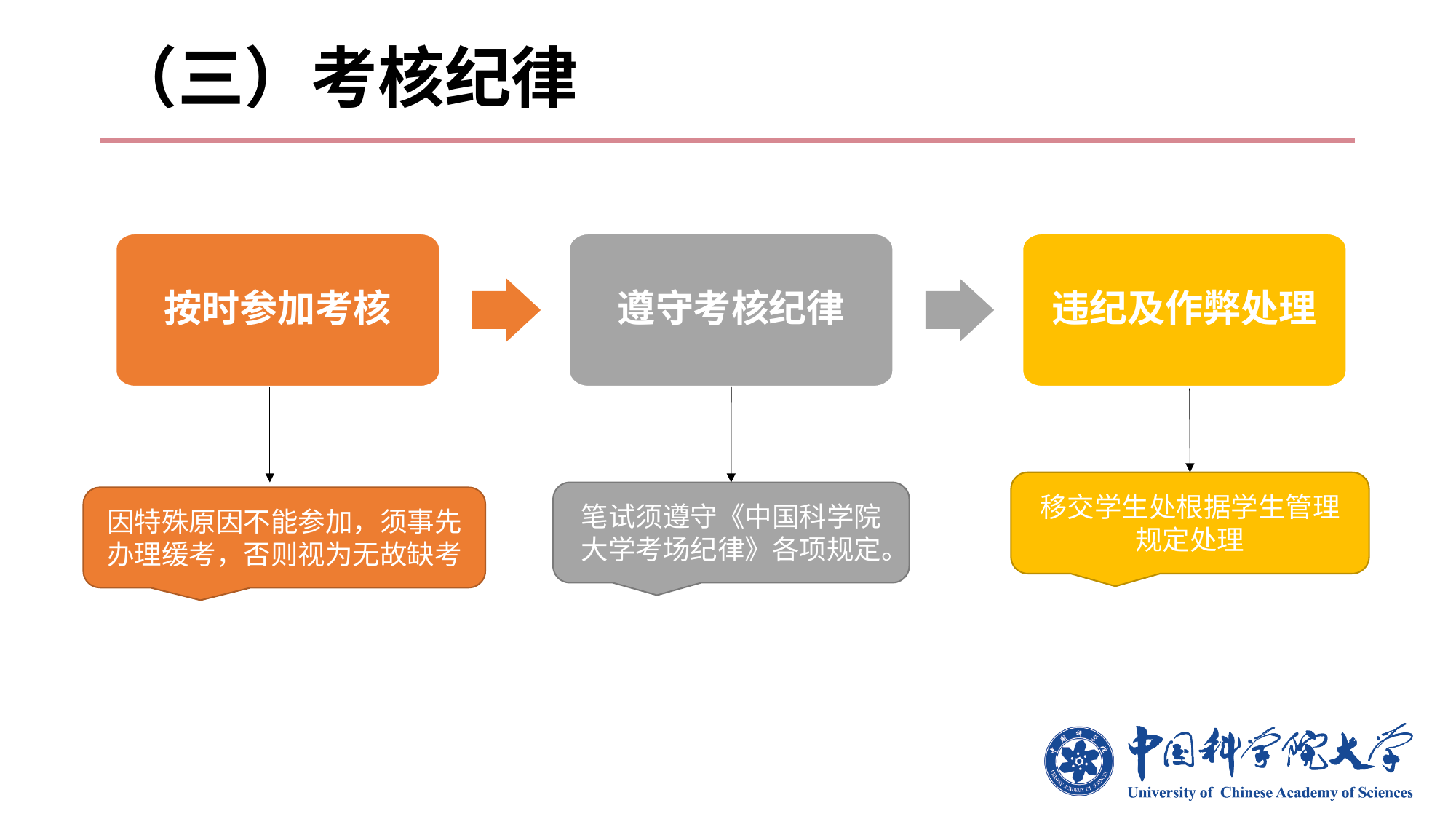

# （三）考核纪律
按时参加考核
遵守考核纪律
违纪及作弊处理

移交学生处根据学生管理规定处理
笔试须遵守《中国科学院大学考场纪律》各项规定。
因特殊原因不能参加，须事先办理缓考，否则视为无故缺考